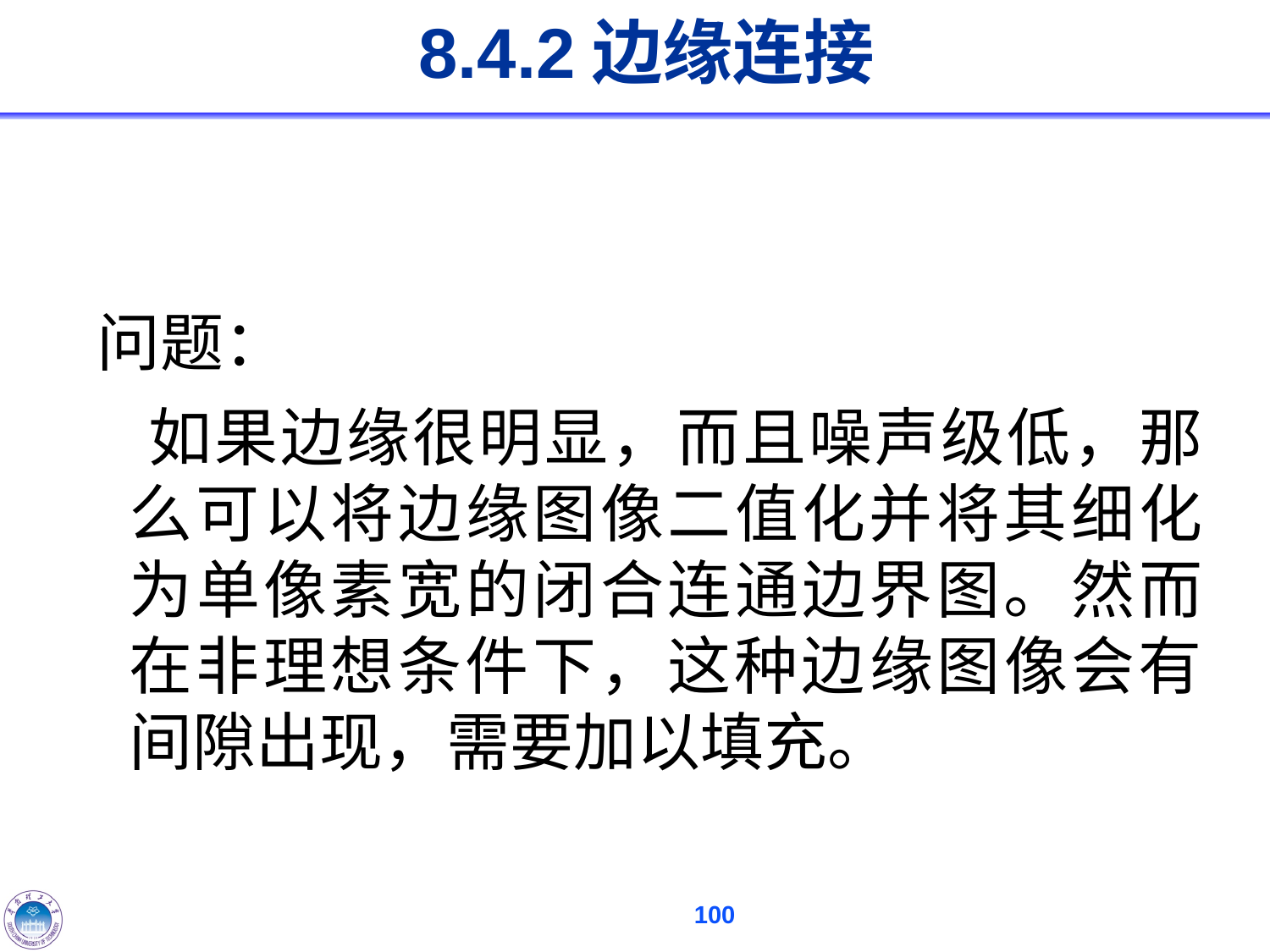

# 8.4.2边缘连接
问题：
  如果边缘很明显，而且噪声级低，那么可以将边缘图像二值化并将其细化为单像素宽的闭合连通边界图。然而在非理想条件下，这种边缘图像会有间隙出现，需要加以填充。